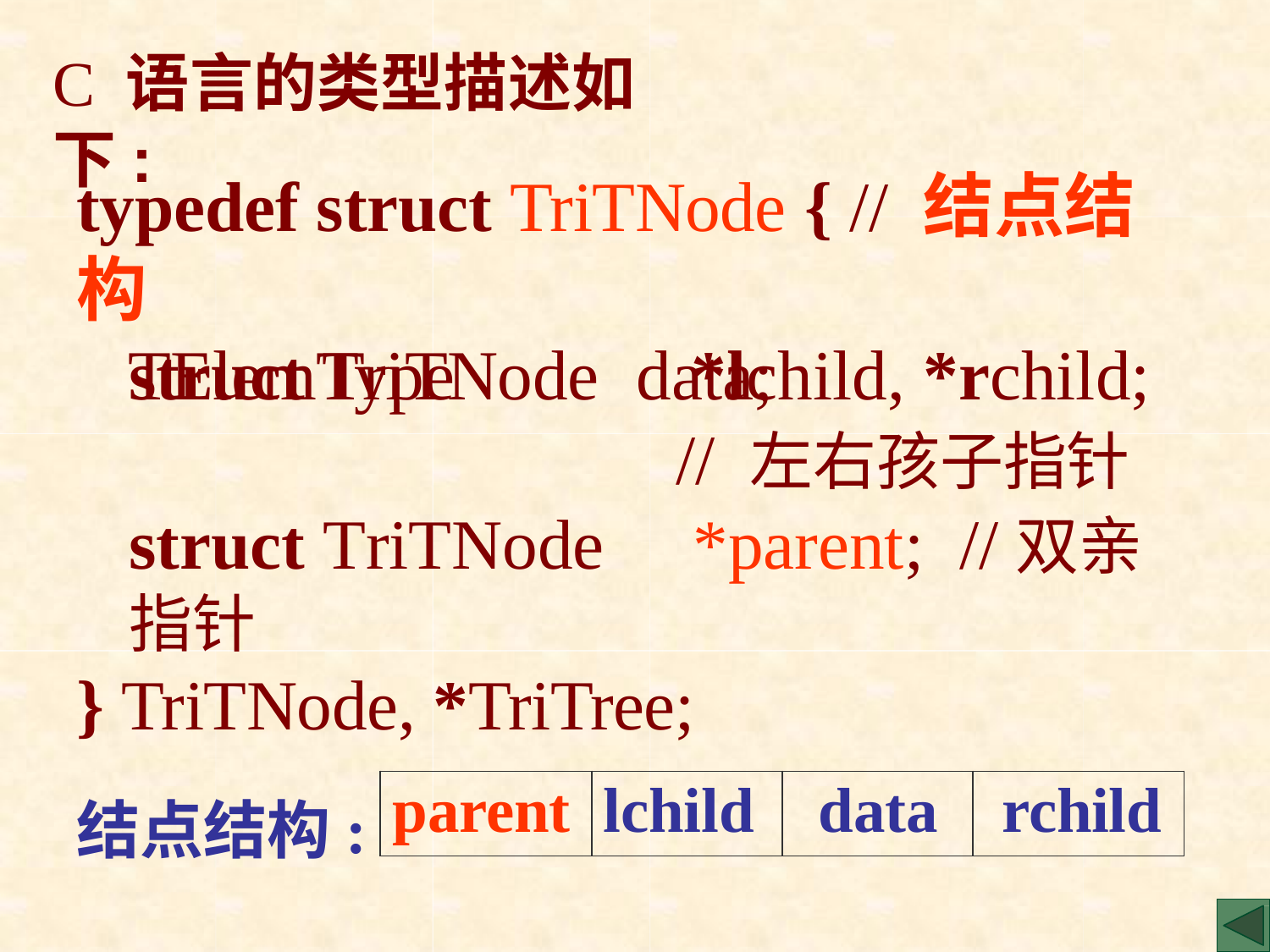

C 语言的类型描述如下:
# typedef struct TriTNode { // 结点结构
TElemType	data;
struct TriTNode	*lchild, *rchild;
// 左右孩子指针
struct TriTNode	*parent;	//双亲指针
} TriTNode, *TriTree;
结点结构:
| parent | lchild | data | rchild |
| --- | --- | --- | --- |